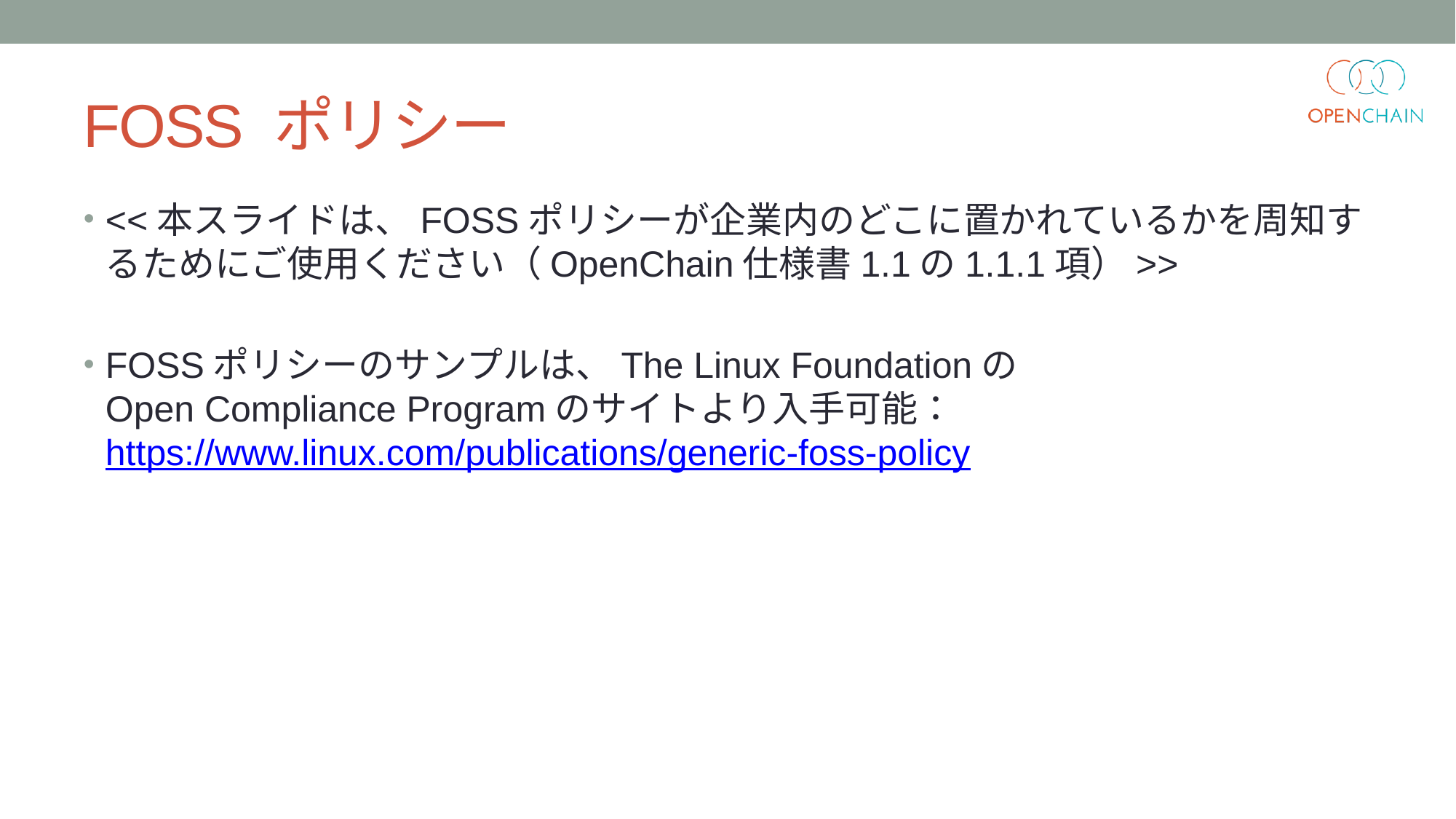

# FOSS ポリシー
<<本スライドは、FOSSポリシーが企業内のどこに置かれているかを周知するためにご使用ください（OpenChain仕様書1.1の1.1.1項）>>

FOSSポリシーのサンプルは、The Linux Foundationの
Open Compliance Programのサイトより入手可能：
https://www.linux.com/publications/generic-foss-policy